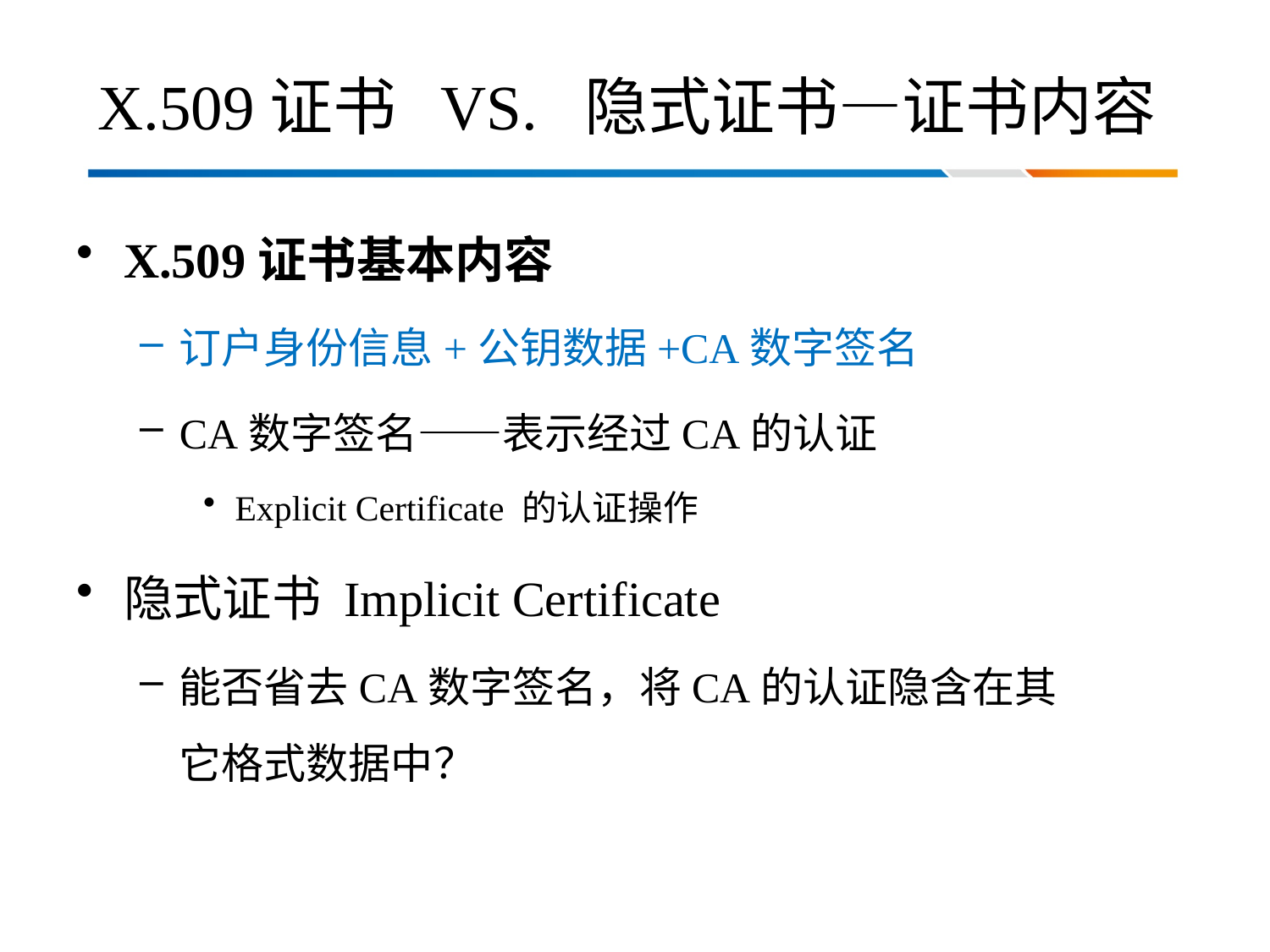

# X.509证书  VS.  隐式证书—证书内容
X.509证书基本内容
订户身份信息+公钥数据+CA数字签名
CA数字签名——表示经过CA的认证
Explicit Certificate 的认证操作
隐式证书 Implicit Certificate
能否省去CA数字签名，将CA的认证隐含在其它格式数据中？